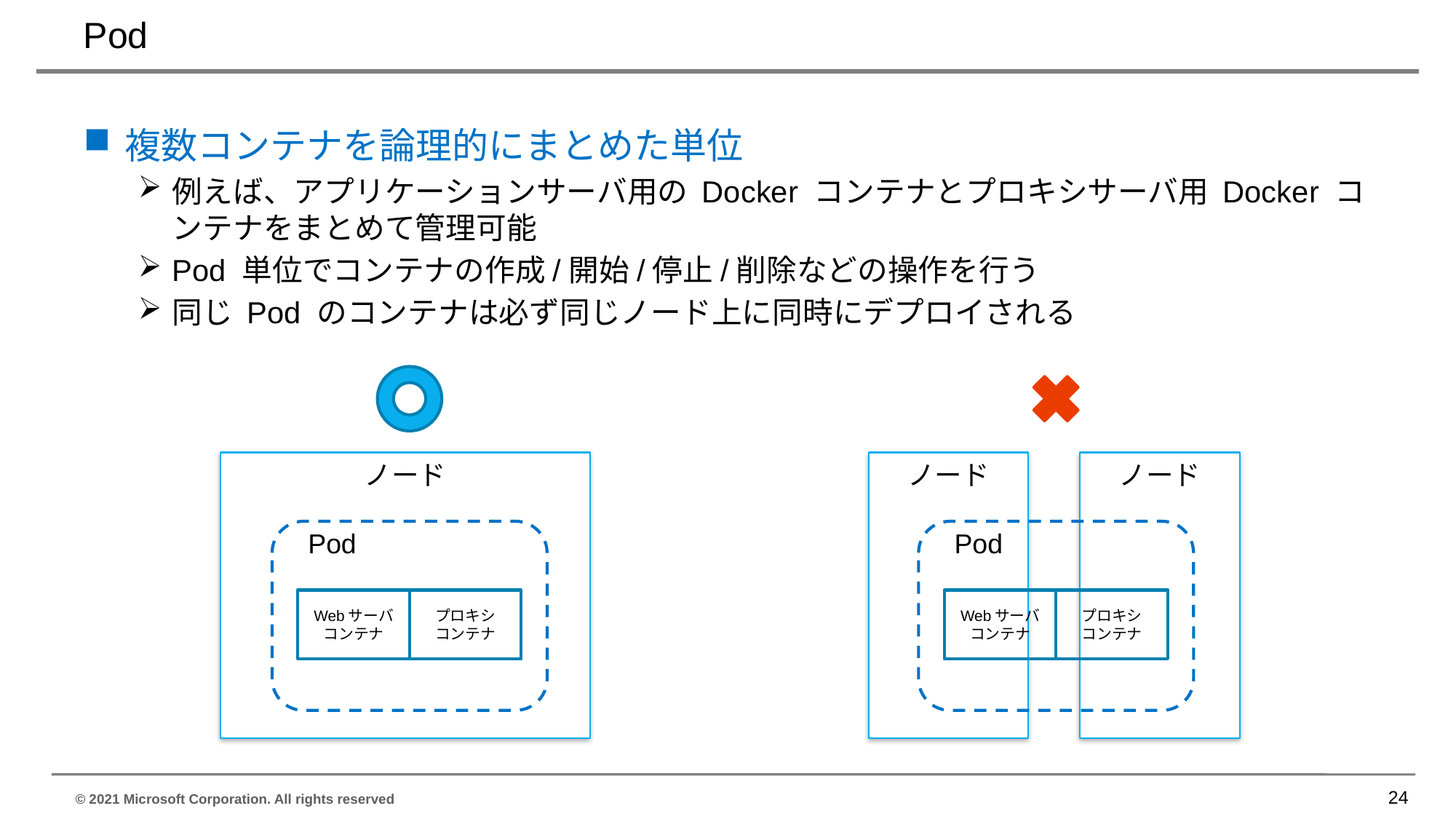

# Pod
複数コンテナを論理的にまとめた単位
例えば、アプリケーションサーバ用の Docker コンテナとプロキシサーバ用 Docker コンテナをまとめて管理可能
Pod 単位でコンテナの作成/開始/停止/削除などの操作を行う
同じ Pod のコンテナは必ず同じノード上に同時にデプロイされる

ノード
ノード
ノード

Pod

Pod
Webサーバ
コンテナ
プロキシ
コンテナ
Webサーバ
コンテナ
プロキシ
コンテナ
24